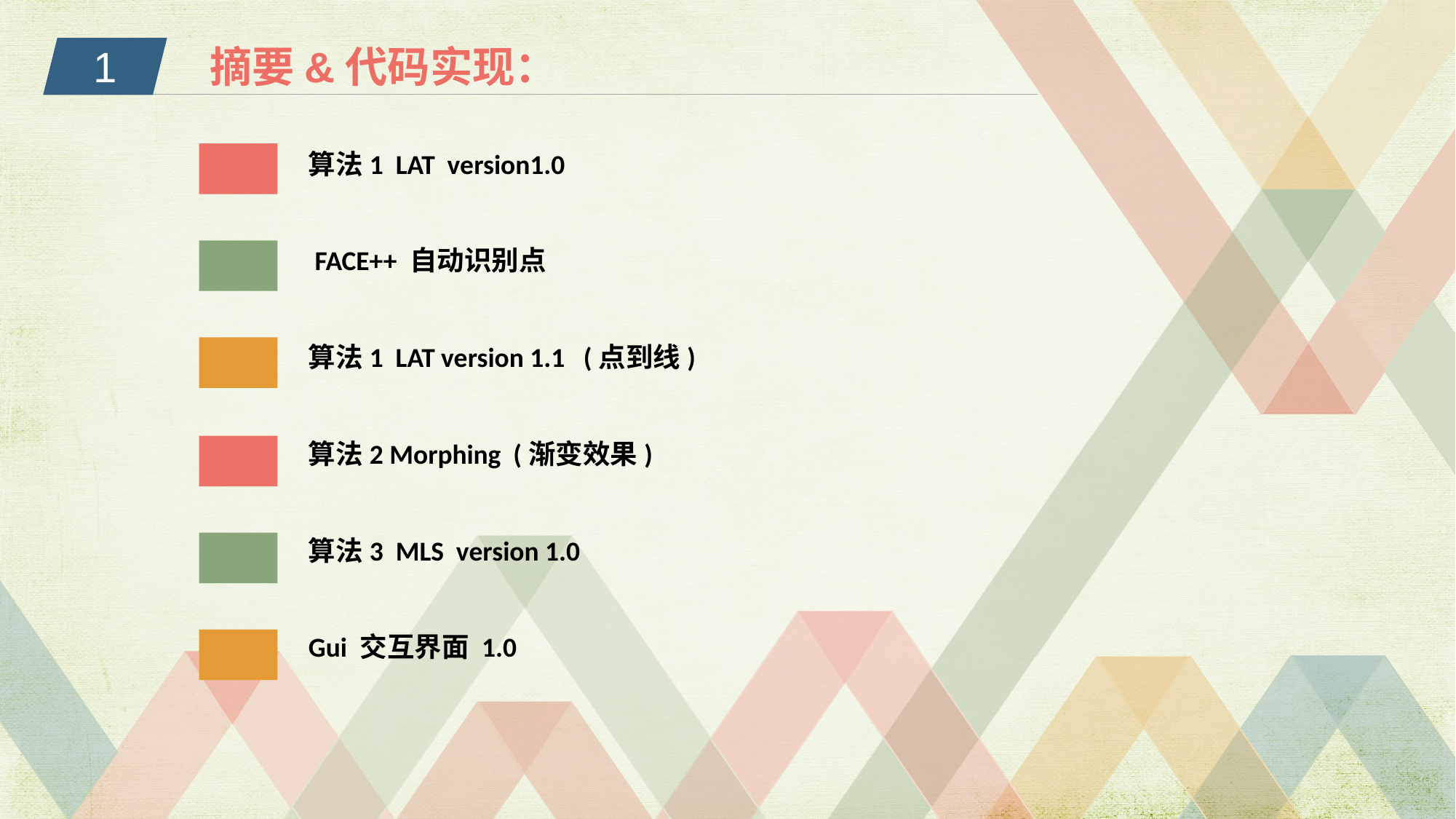

1
摘要&代码实现：

算法1  LAT  version1.0

 FACE++ 自动识别点

算法1  LAT version 1.1   (点到线)

算法2 Morphing  (渐变效果)

算法3  MLS  version 1.0

Gui 交互界面 1.0